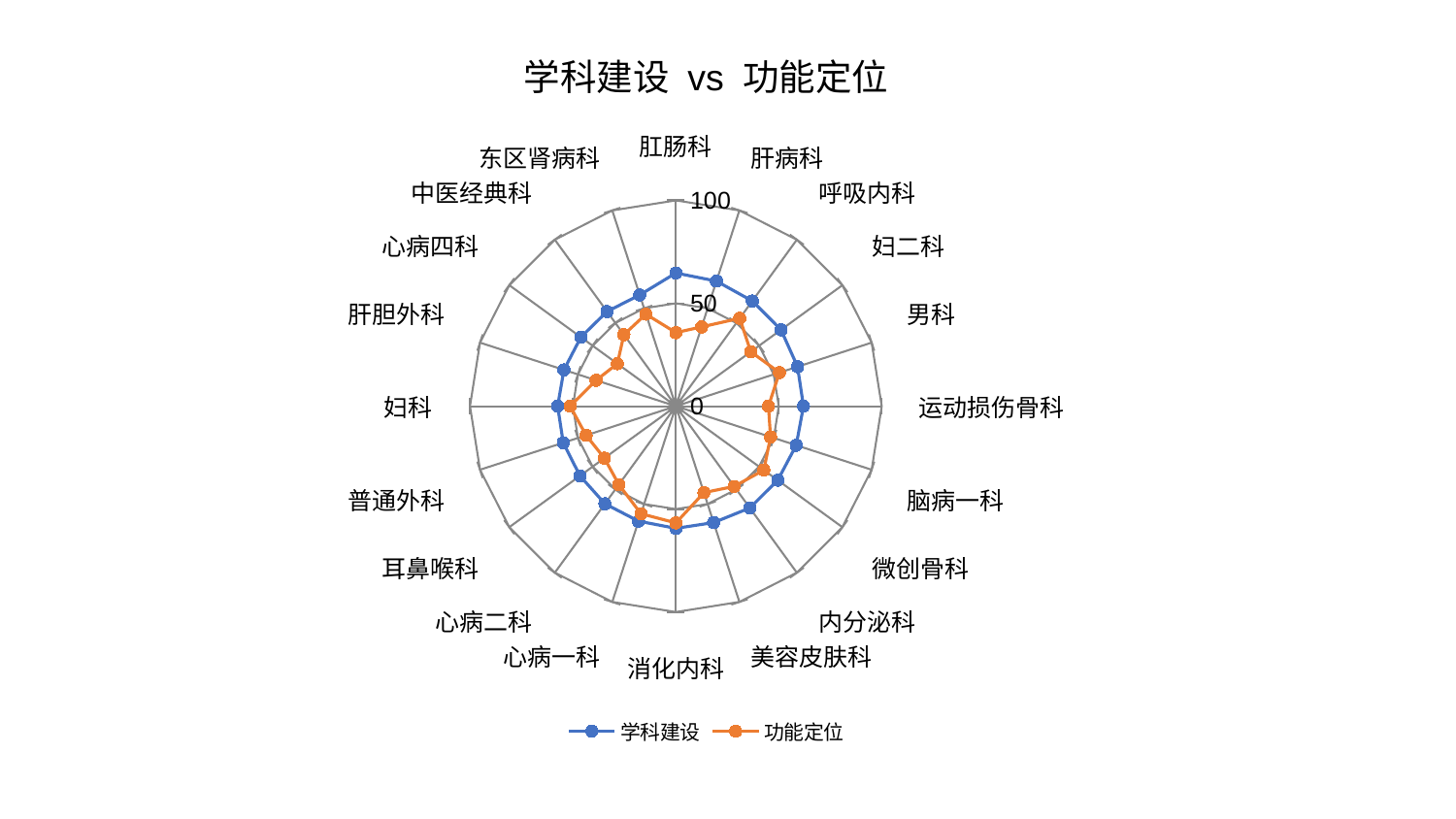

### Chart: 学科建设 vs 功能定位

| Category | 学科建设 | 功能定位 |
|---|---|---|
| 肛肠科 | 64.70502704977709 | 35.746344683019025 |
| 肝病科 | 63.888680918631486 | 40.5190081408877 |
| 呼吸内科 | 63.193868596329985 | 52.813485580094294 |
| 妇二科 | 63.174579340859175 | 45.00328641438227 |
| 男科 | 62.16696332074464 | 52.89645037695409 |
| 运动损伤骨科 | 62.00771975365041 | 44.999953800260194 |
| 脑病一科 | 61.4934687352056 | 48.368608897796996 |
| 微创骨科 | 61.18600884629828 | 52.83782485869435 |
| 内分泌科 | 61.14881233699916 | 48.20364101747119 |
| 美容皮肤科 | 59.46520972678397 | 44.16879568809925 |
| 消化内科 | 59.366861298035595 | 56.71850384549827 |
| 心病一科 | 58.7263887840355 | 54.92994107261996 |
| 心病二科 | 58.62473047095359 | 47.10347665737041 |
| 耳鼻喉科 | 57.5757223707084 | 42.939356432604505 |
| 普通外科 | 57.51558134387369 | 45.845621774593724 |
| 妇科 | 57.41419453482108 | 51.36300682062474 |
| 肝胆外科 | 57.16671502702316 | 40.731419651925385 |
| 心病四科 | 57.05341937768085 | 35.13141785346612 |
| 中医经典科 | 56.874564755647654 | 42.95471052262767 |
| 东区肾病科 | 56.82891781559769 | 47.03890761679799 |
15